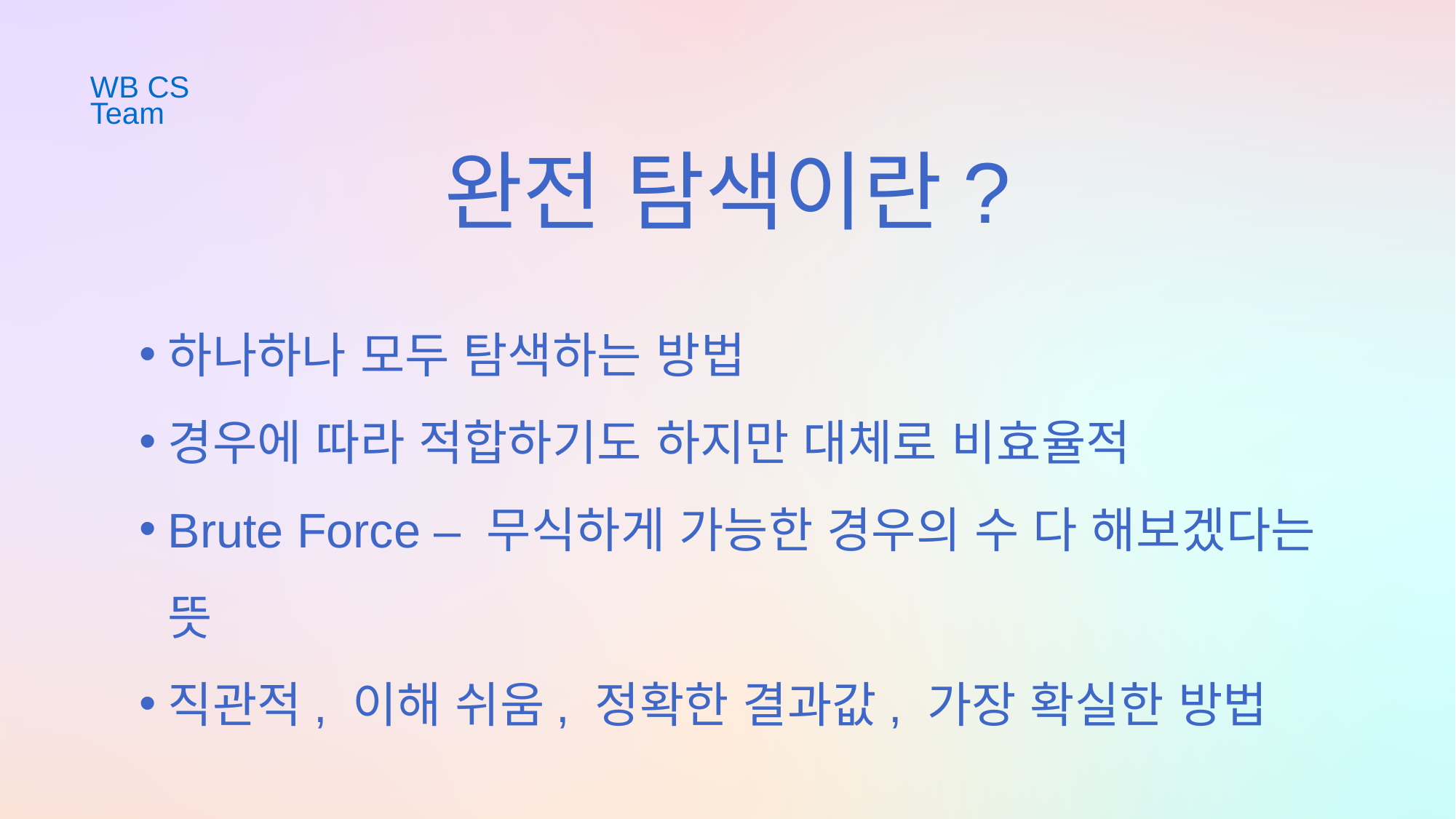

WB CS Team
완전 탐색이란?
하나하나 모두 탐색하는 방법
경우에 따라 적합하기도 하지만 대체로 비효율적
Brute Force – 무식하게 가능한 경우의 수 다 해보겠다는 뜻
직관적, 이해 쉬움, 정확한 결과값, 가장 확실한 방법